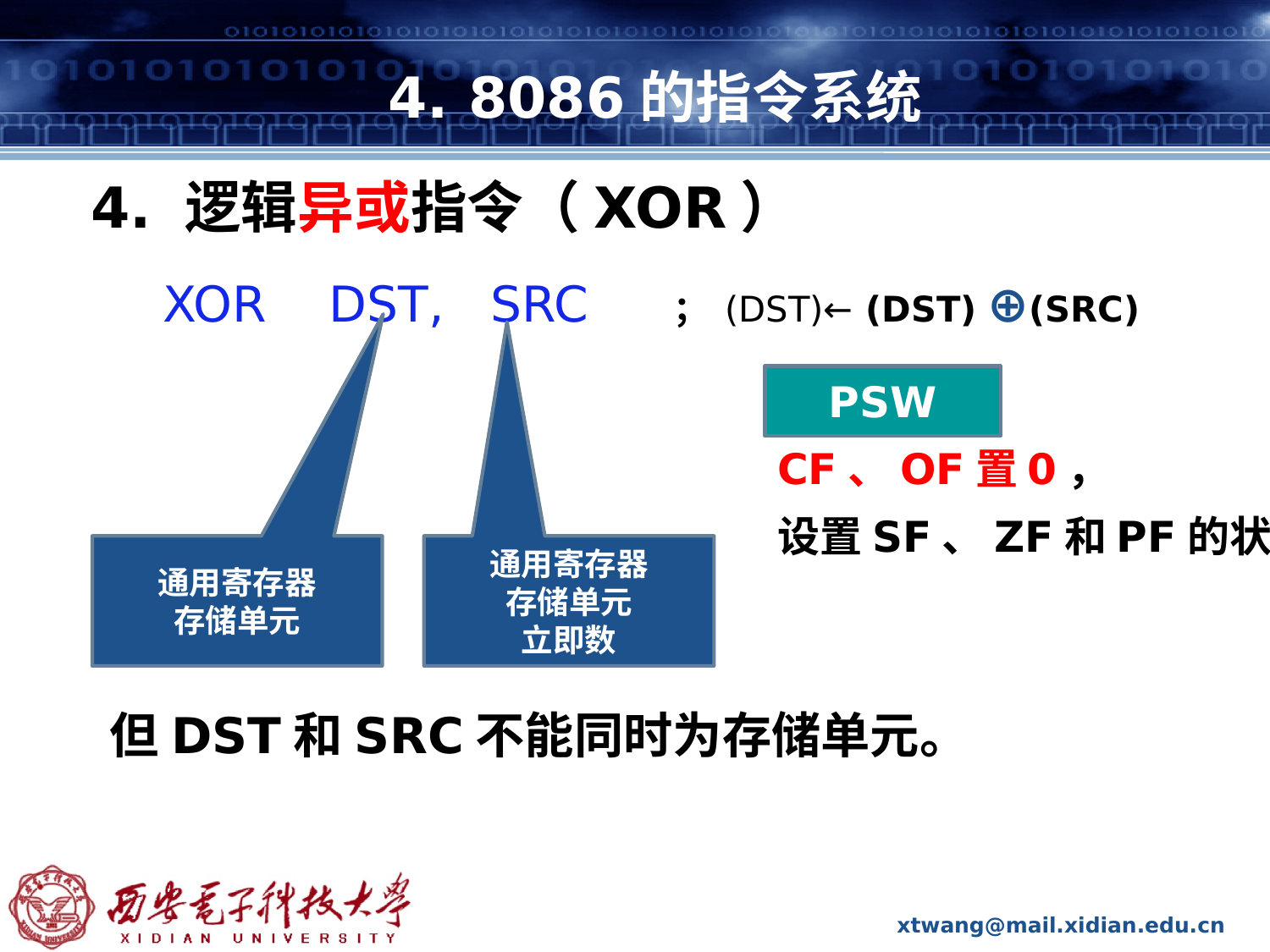

4. 8086的指令系统
4. 逻辑异或指令（XOR）
XOR    DST,   SRC
； (DST)← (DST) ⊕(SRC)
PSW
CF、OF置0，
设置SF、ZF和PF的状态
通用寄存器
存储单元
通用寄存器
存储单元
立即数
但DST和SRC不能同时为存储单元。